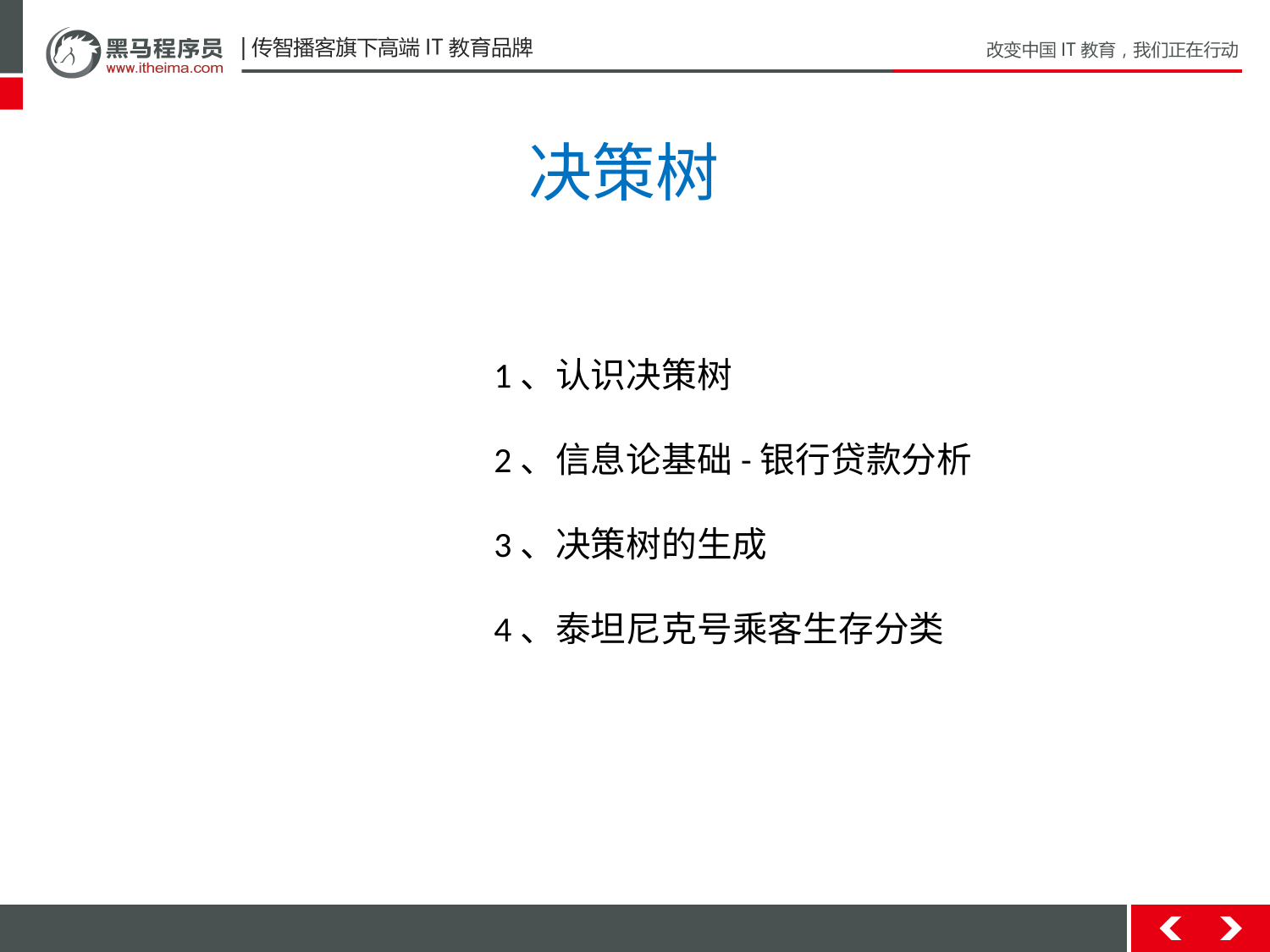

决策树
1、认识决策树

2、信息论基础-银行贷款分析

3、决策树的生成

4、泰坦尼克号乘客生存分类